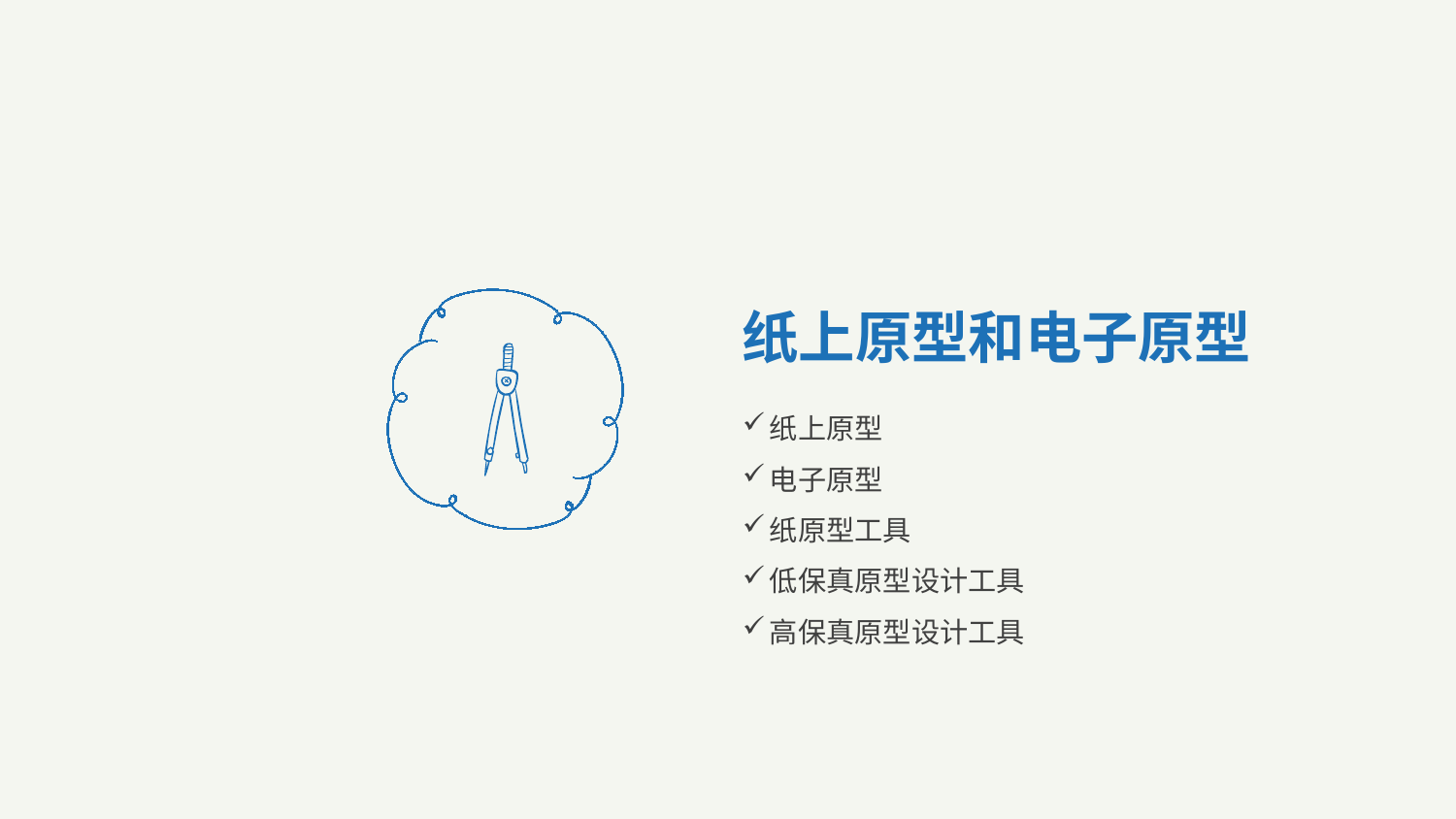

纸上原型和电子原型

纸上原型
电子原型
纸原型工具
低保真原型设计工具
高保真原型设计工具